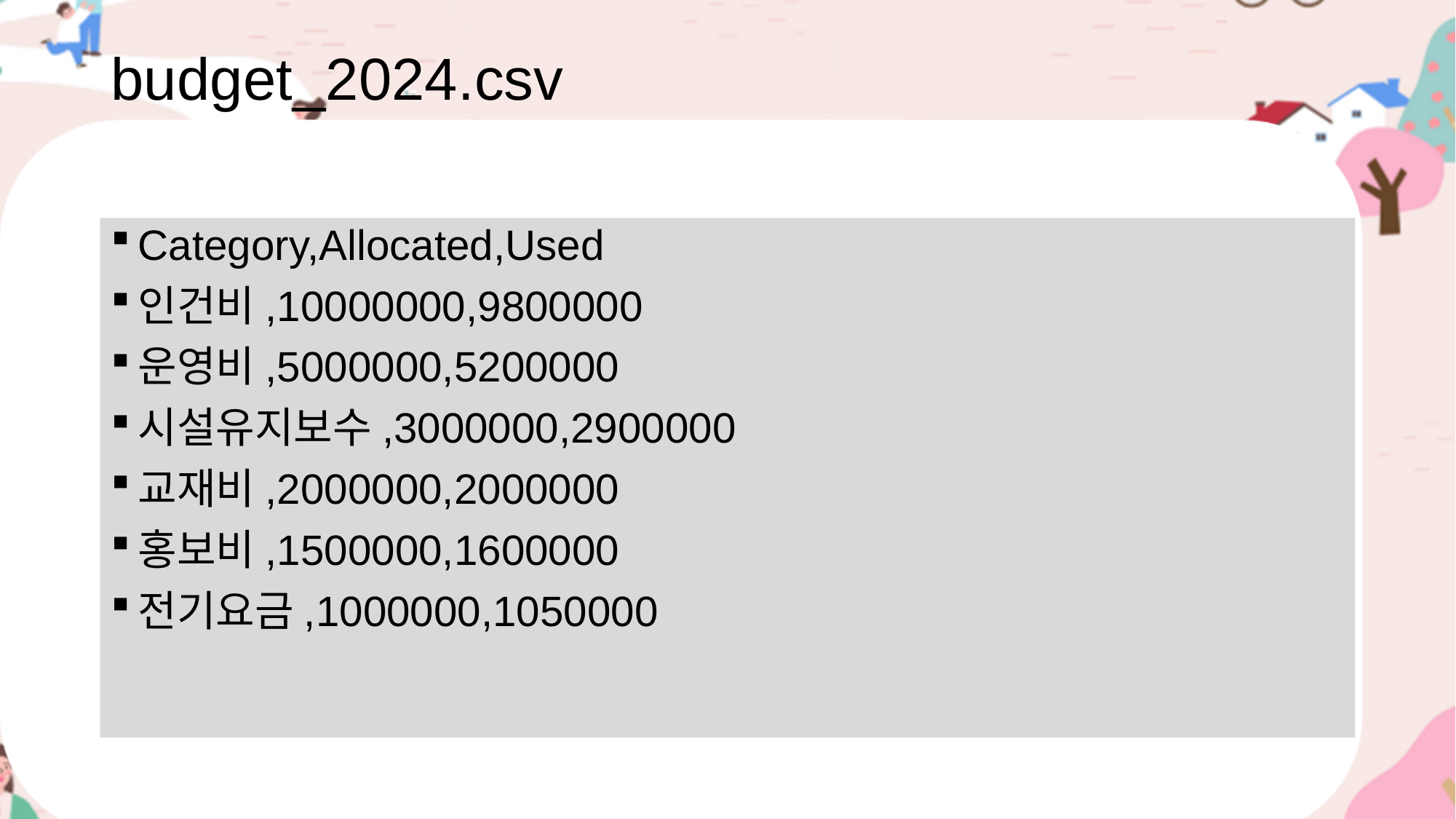

# budget_2024.csv
Category,Allocated,Used
인건비,10000000,9800000
운영비,5000000,5200000
시설유지보수,3000000,2900000
교재비,2000000,2000000
홍보비,1500000,1600000
전기요금,1000000,1050000